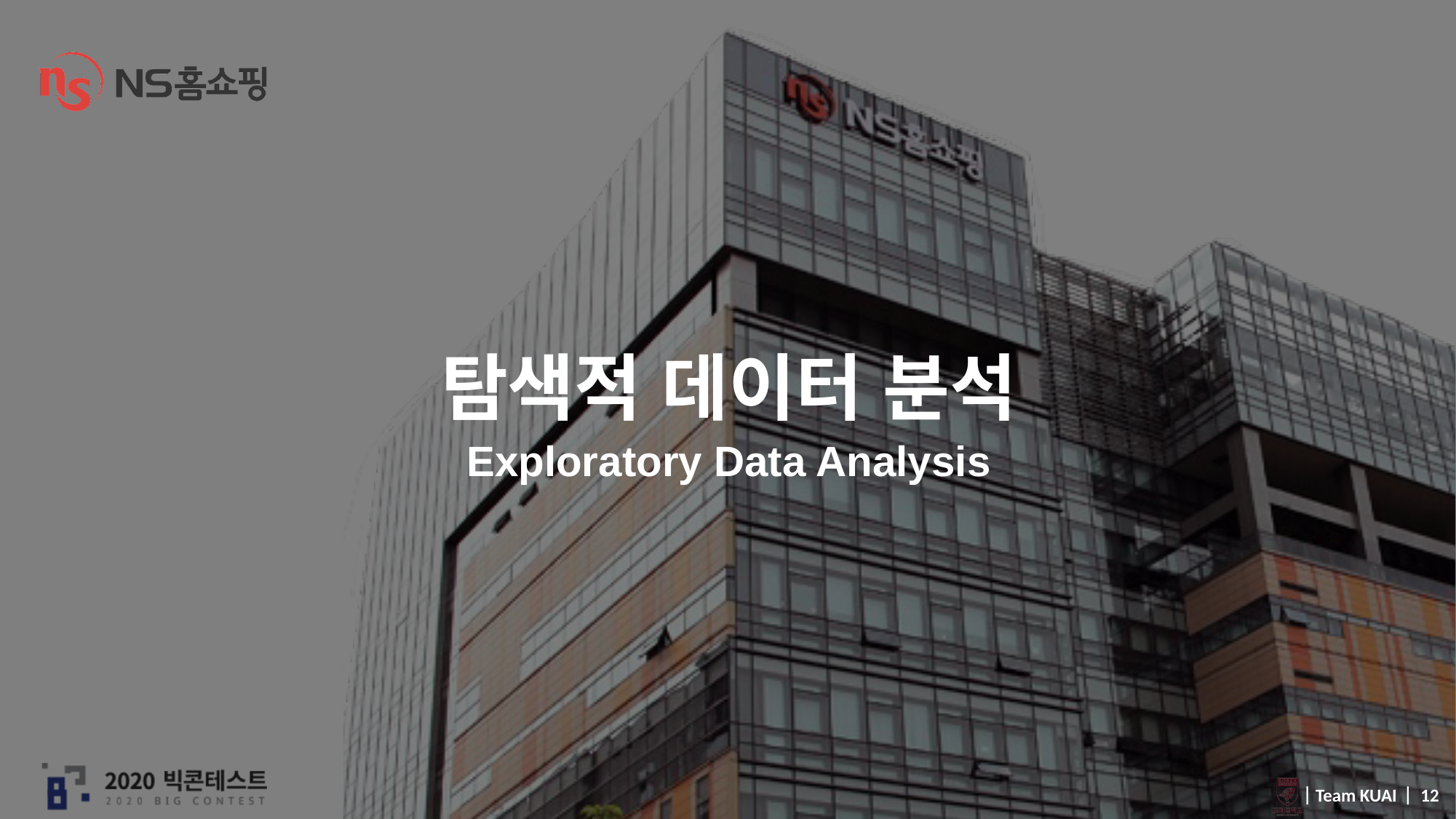

# 탐색적 데이터 분석 Exploratory Data Analysis
 ⎸Team KUAI  ⎸ 12